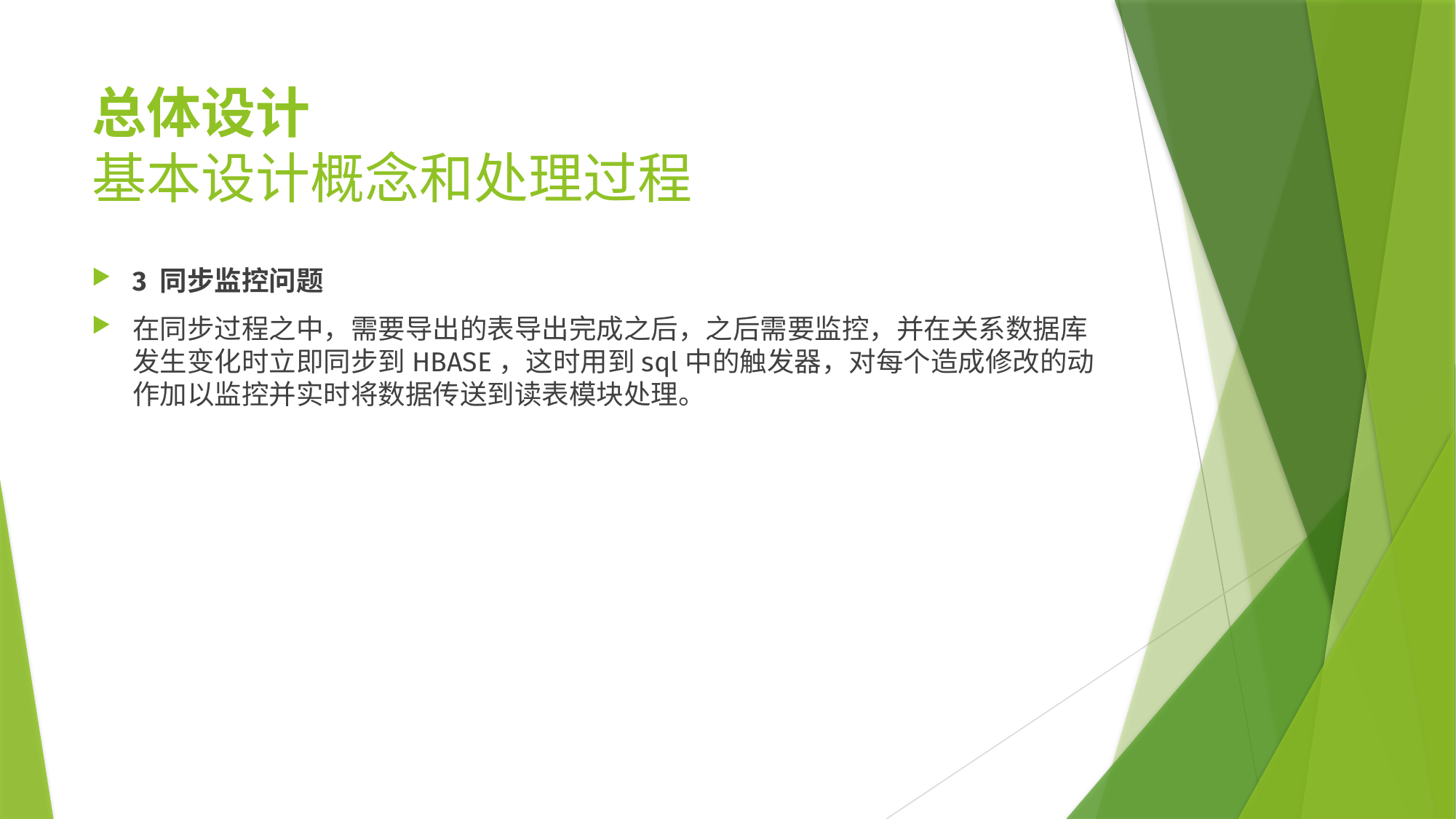

# 总体设计 基本设计概念和处理过程
3 同步监控问题
在同步过程之中，需要导出的表导出完成之后，之后需要监控，并在关系数据库发生变化时立即同步到HBASE，这时用到sql中的触发器，对每个造成修改的动作加以监控并实时将数据传送到读表模块处理。